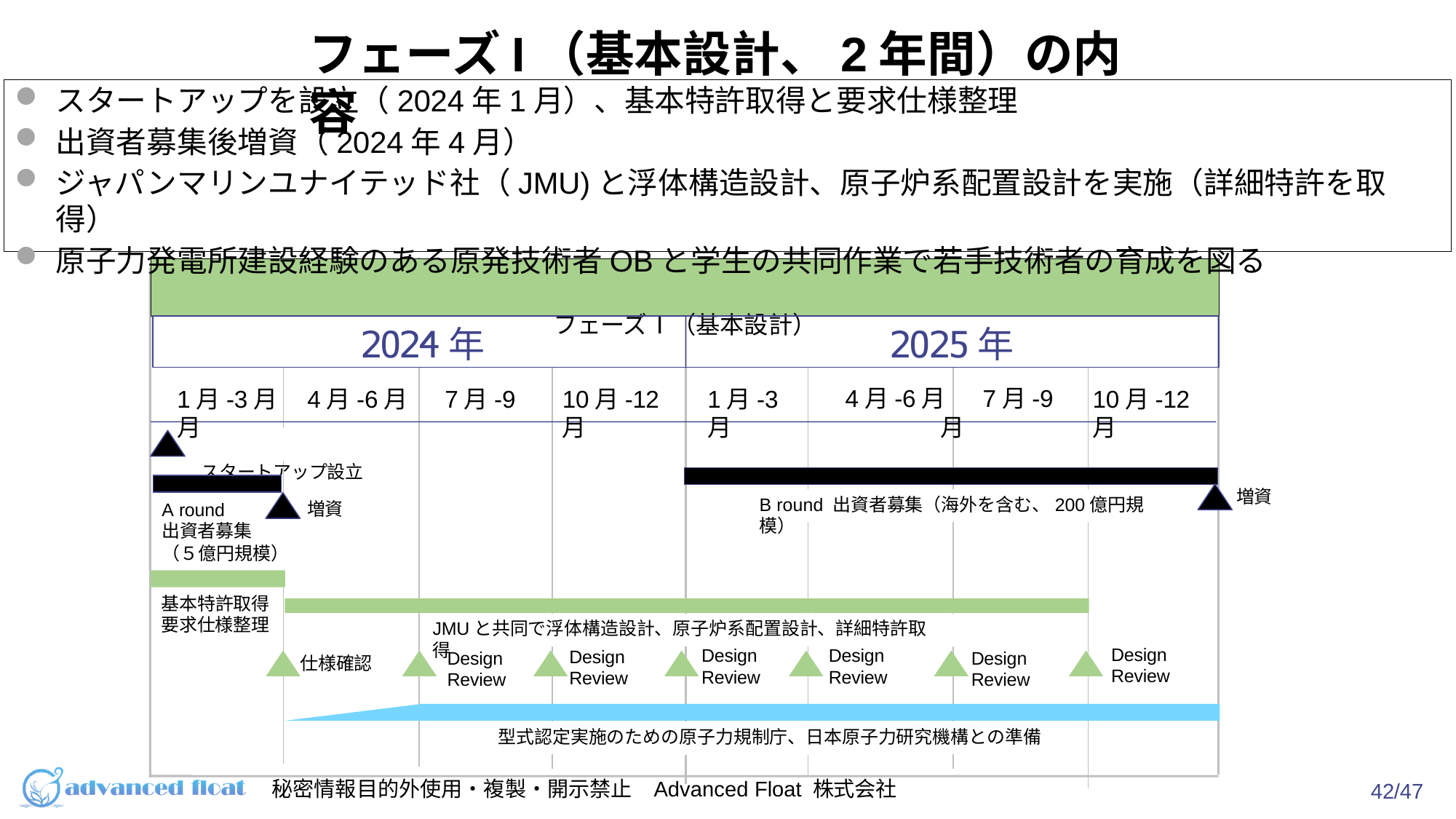

# フェーズI（基本設計、2年間）の内容
スタートアップを設⽴（2024年1⽉）、基本特許取得と要求仕様整理
出資者募集後増資（2024年4⽉）
ジャパンマリンユナイテッド社（JMU)と浮体構造設計、原⼦炉系配置設計を実施（詳細特許を取得）
原⼦⼒発電所建設経験のある原発技術者OBと学⽣の共同作業で若⼿技術者の育成を図る
フェーズⅠ（基本設計）

2024年
1⽉-3⽉	4⽉-6⽉	7⽉-9⽉
スタートアップ設⽴
2025年
4⽉-6⽉	7⽉-9⽉
10⽉-12⽉
1⽉-3⽉
10⽉-12⽉

増資
B round 出資者募集（海外を含む、200億円規模）

増資
A round
出資者募集
（５億円規模）
基本特許取得要求仕様整理
JMUと共同で浮体構造設計、原⼦炉系配置設計、詳細特許取得
Design Review
Design Review
Design Review
Design Review
Design Review
Design Review

仕様確認

型式認定実施のための原⼦⼒規制庁、⽇本原⼦⼒研究機構との準備

秘密情報⽬的外使⽤・複製・開⽰禁⽌
Advanced Float 株式会社
42/47